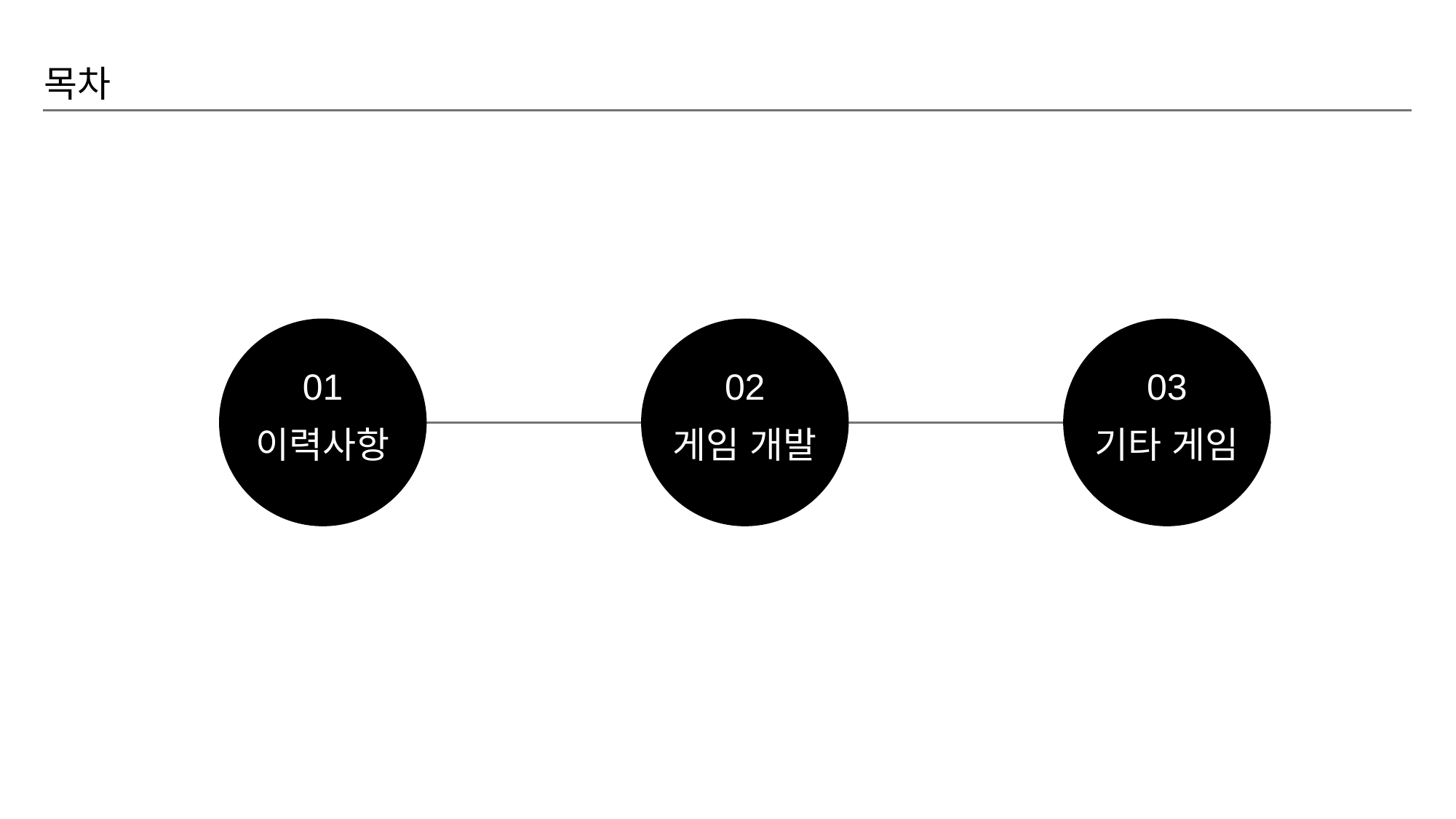

목차

01
이력사항

02
게임 개발

03
기타 게임